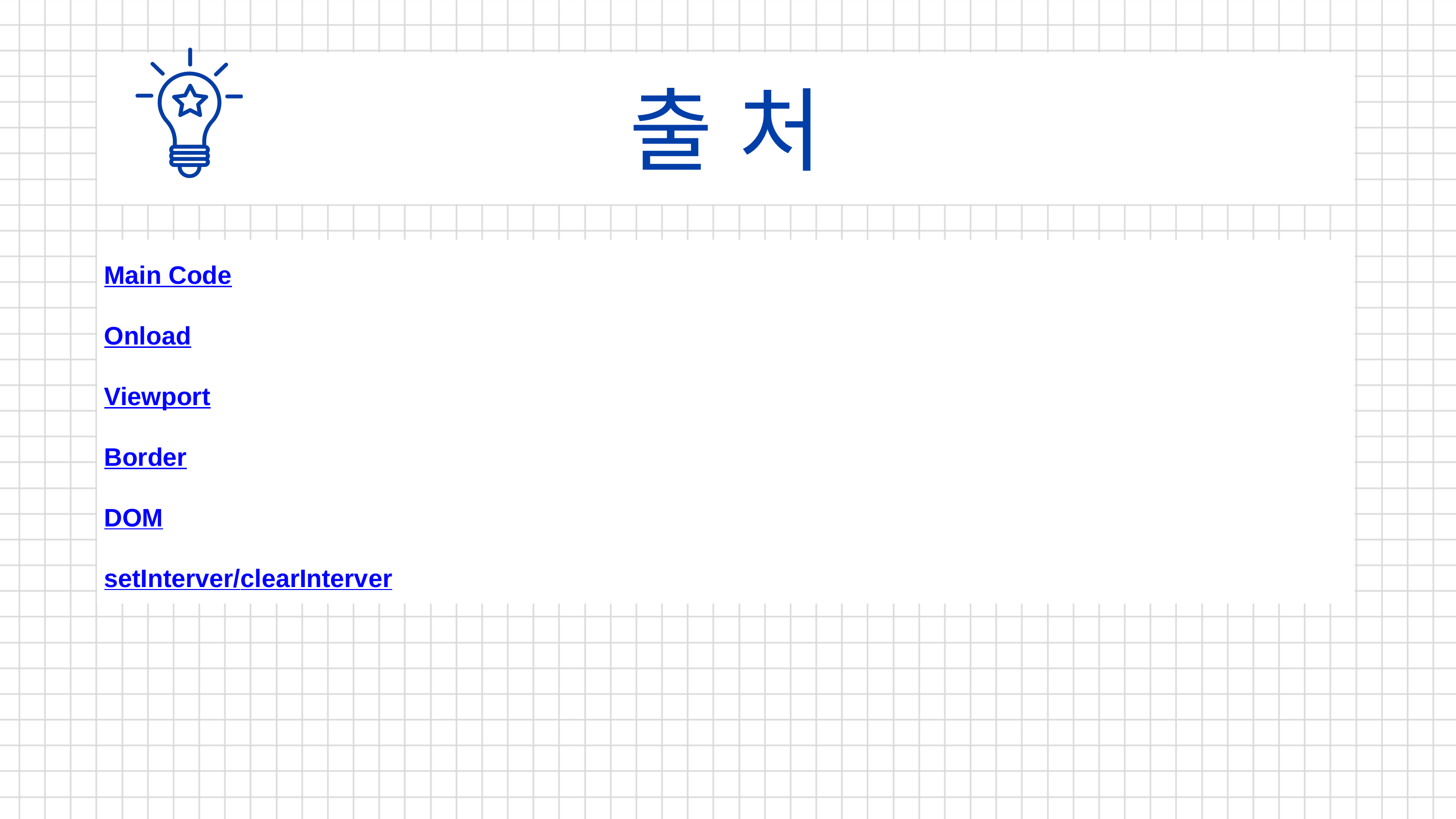

출 처

Main Code

Onload

Viewport

Border

DOM

setInterver/clearInterver